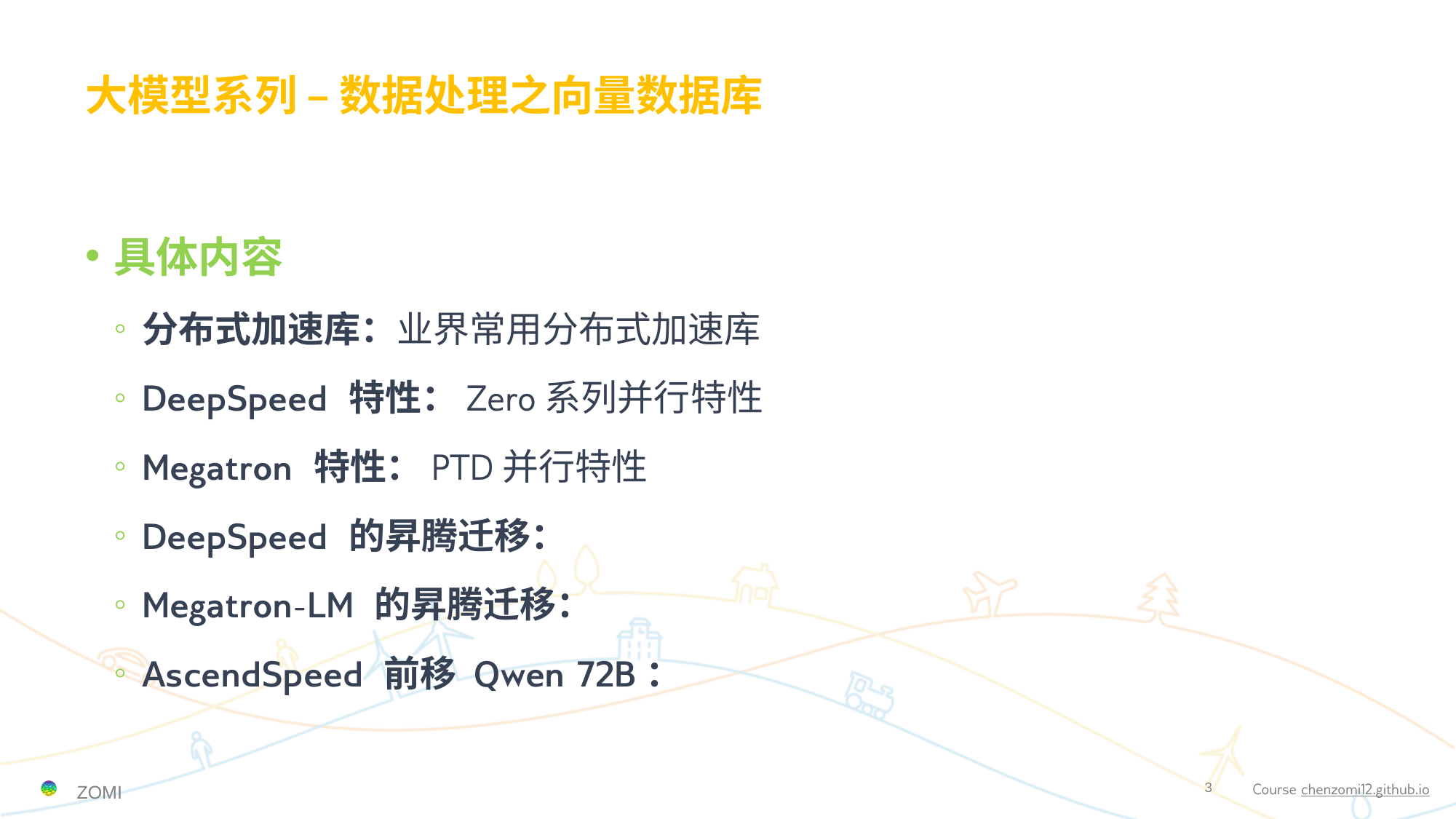

# 大模型系列 – 数据处理之向量数据库
具体内容
分布式加速库：业界常用分布式加速库
DeepSpeed 特性：Zero系列并行特性
Megatron 特性：PTD并行特性
DeepSpeed 的昇腾迁移：
Megatron-LM 的昇腾迁移：
AscendSpeed 前移 Qwen 72B：